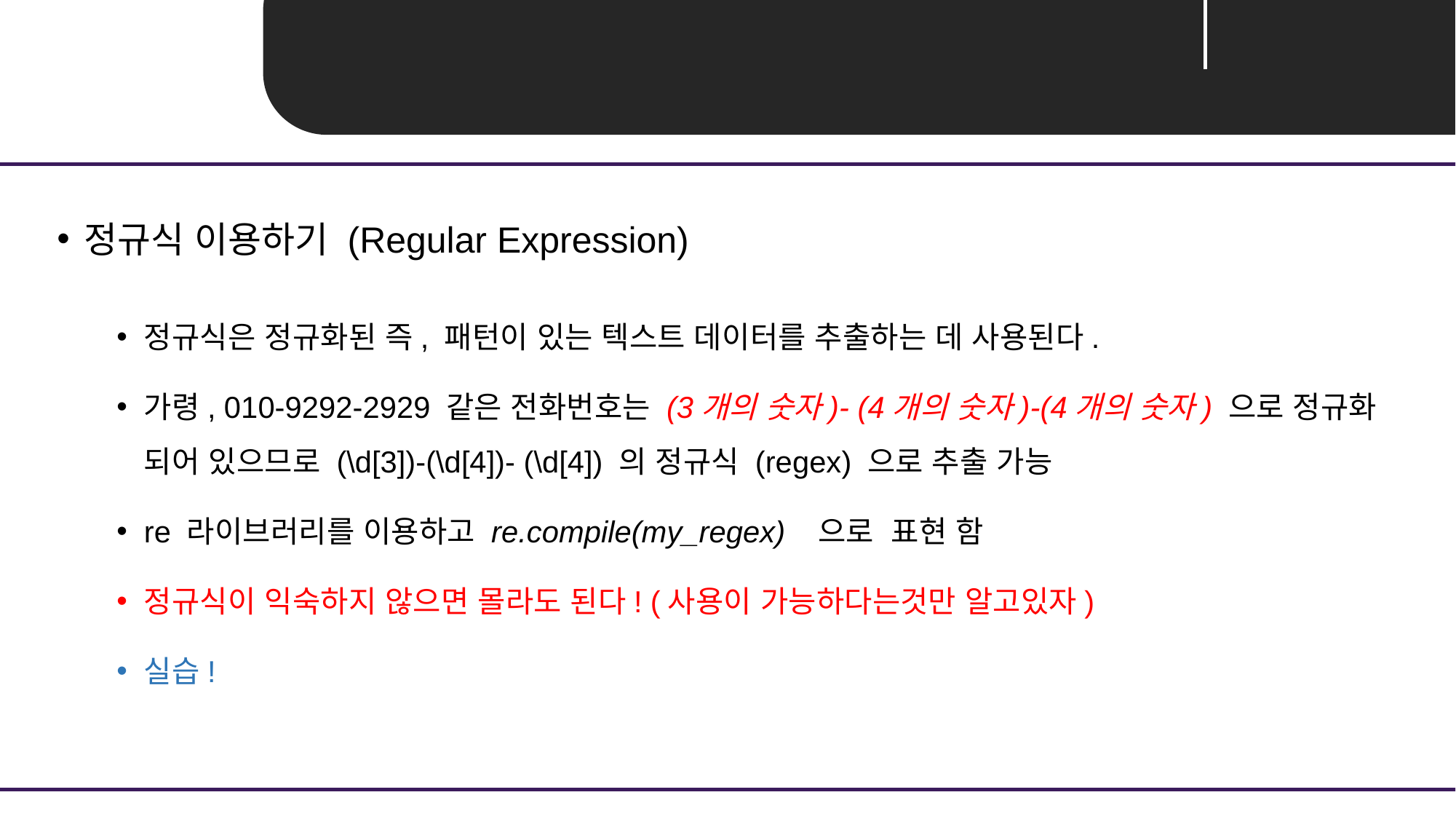

Unit  02 ㅣ BeautifulSoup
정규식 이용하기 (Regular Expression)

정규식은 정규화된 즉, 패턴이 있는 텍스트 데이터를 추출하는 데 사용된다.
가령, 010-9292-2929 같은 전화번호는 (3개의 숫자)- (4개의 숫자)-(4개의 숫자) 으로 정규화 되어 있으므로 (\d[3])-(\d[4])- (\d[4]) 의 정규식 (regex) 으로 추출 가능
re 라이브러리를 이용하고 re.compile(my_regex)   으로  표현 함
정규식이 익숙하지 않으면 몰라도 된다! (사용이 가능하다는것만 알고있자)
실습!